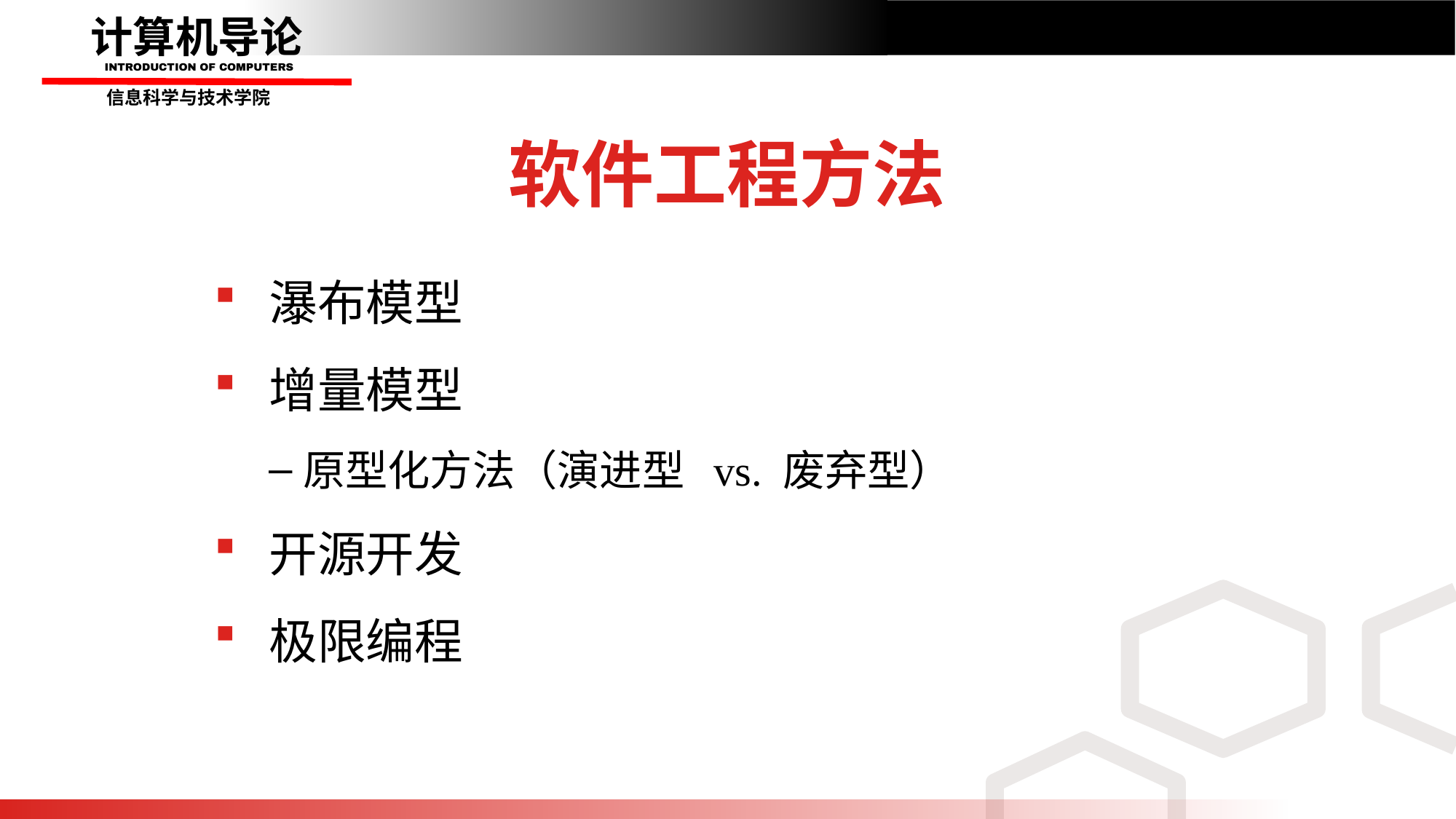

# 软件工程方法
瀑布模型
增量模型
原型化方法（演进型  vs. 废弃型）
开源开发
极限编程